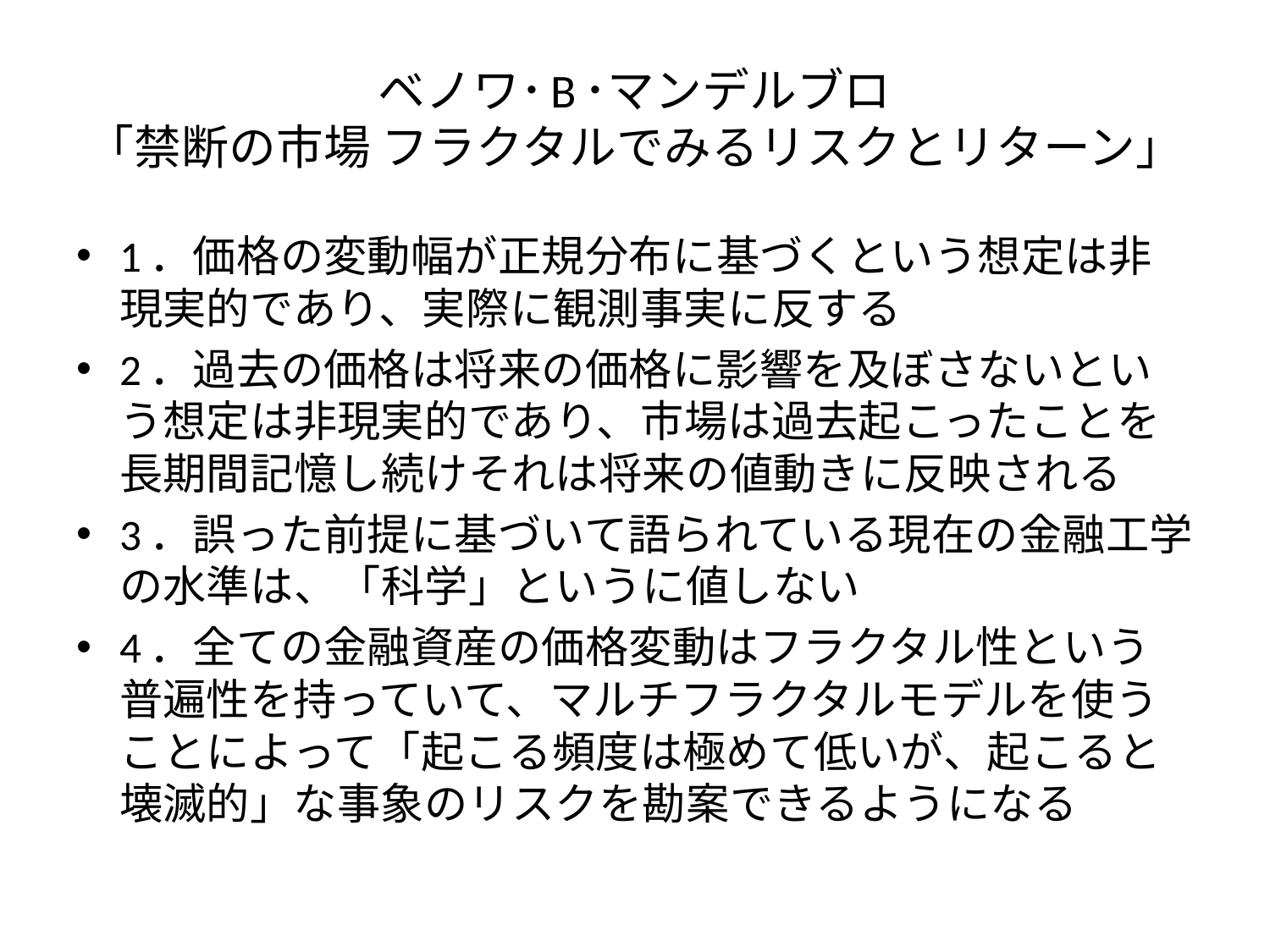

# ベノワ･B･マンデルブロ 「禁断の市場 フラクタルでみるリスクとリターン」
1．価格の変動幅が正規分布に基づくという想定は非現実的であり、実際に観測事実に反する
2．過去の価格は将来の価格に影響を及ぼさないという想定は非現実的であり、市場は過去起こったことを長期間記憶し続けそれは将来の値動きに反映される
3．誤った前提に基づいて語られている現在の金融工学の水準は、「科学」というに値しない
4．全ての金融資産の価格変動はフラクタル性という普遍性を持っていて、マルチフラクタルモデルを使うことによって「起こる頻度は極めて低いが、起こると壊滅的」な事象のリスクを勘案できるようになる